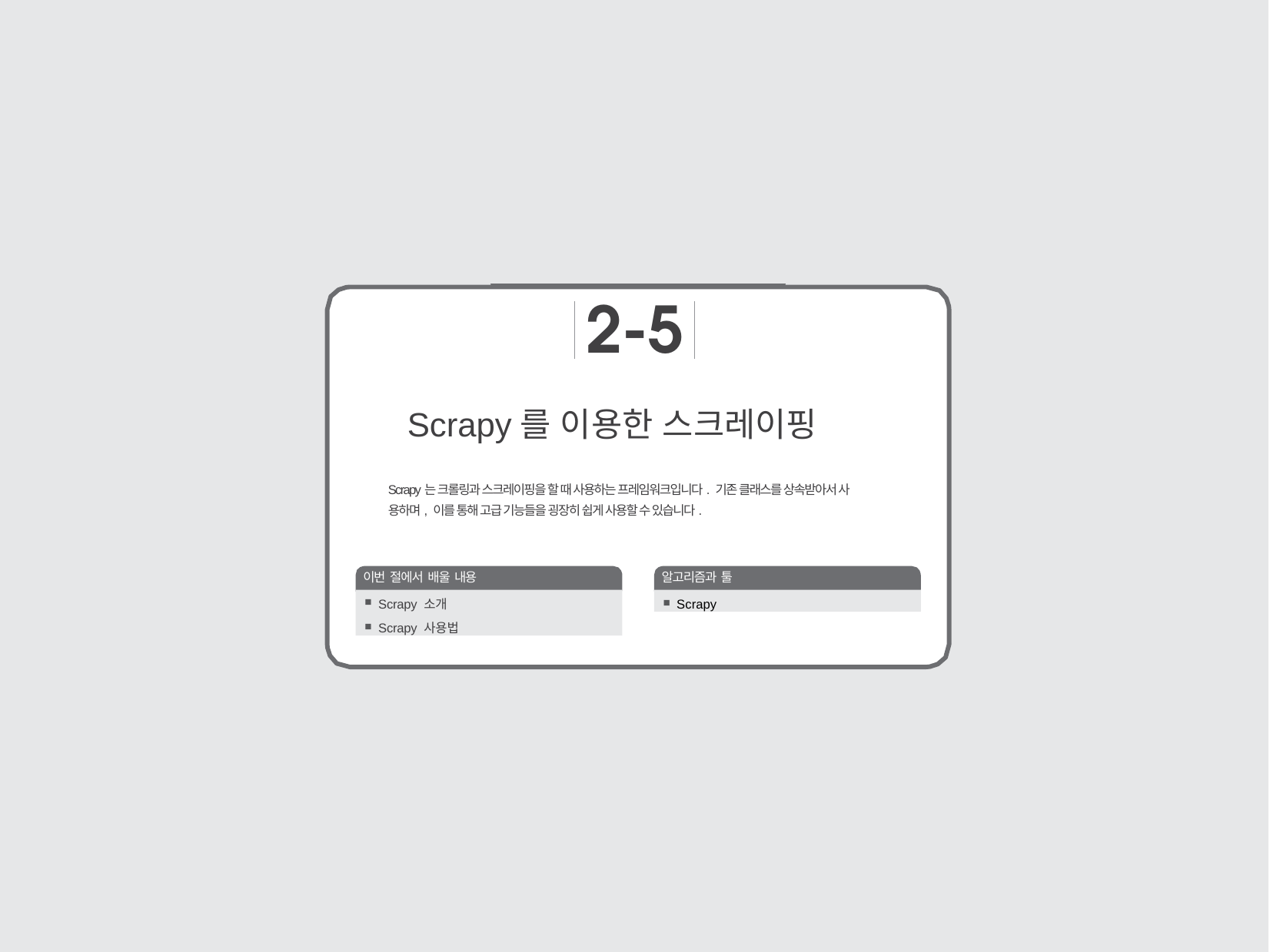

2-5

# Scrapy를 이용한 스크레이핑
Scrapy는 크롤링과 스크레이핑을 할 때 사용하는 프레임워크입니다. 기존 클래스를 상속받아서 사
용하며, 이를 통해 고급 기능들을 굉장히 쉽게 사용할 수 있습니다.

이번  절에서  배울 내용
알고리즘과 툴
Scrapy
Scrapy 소개
Scrapy 사용법